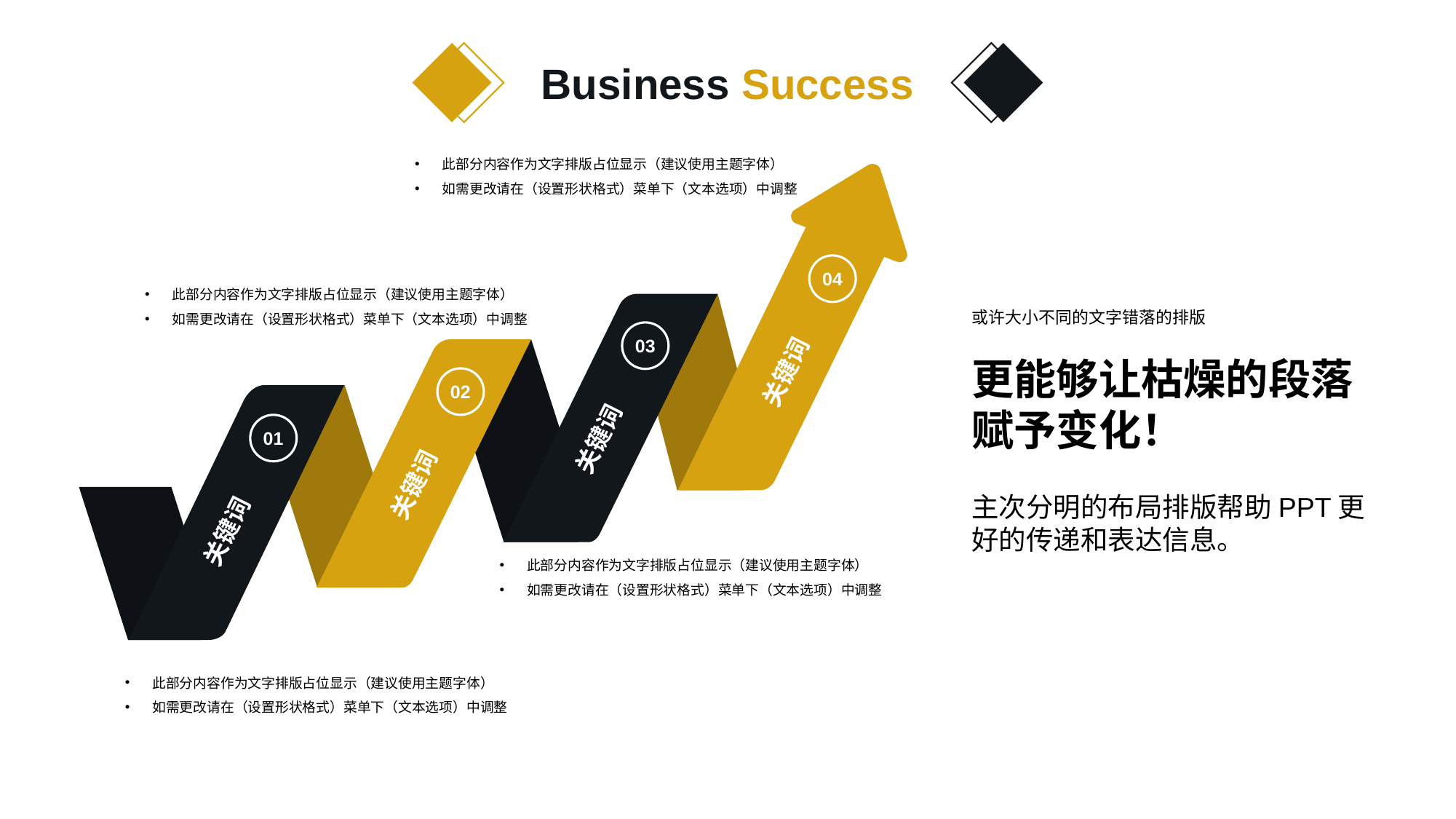

Business Success
此部分内容作为文字排版占位显示（建议使用主题字体）
如需更改请在（设置形状格式）菜单下（文本选项）中调整

04

03

关键词
02

01
关键词
关键词

关键词
此部分内容作为文字排版占位显示（建议使用主题字体）
如需更改请在（设置形状格式）菜单下（文本选项）中调整
或许大小不同的文字错落的排版
更能够让枯燥的段落赋予变化！
主次分明的布局排版帮助PPT更好的传递和表达信息。
此部分内容作为文字排版占位显示（建议使用主题字体）
如需更改请在（设置形状格式）菜单下（文本选项）中调整
此部分内容作为文字排版占位显示（建议使用主题字体）
如需更改请在（设置形状格式）菜单下（文本选项）中调整